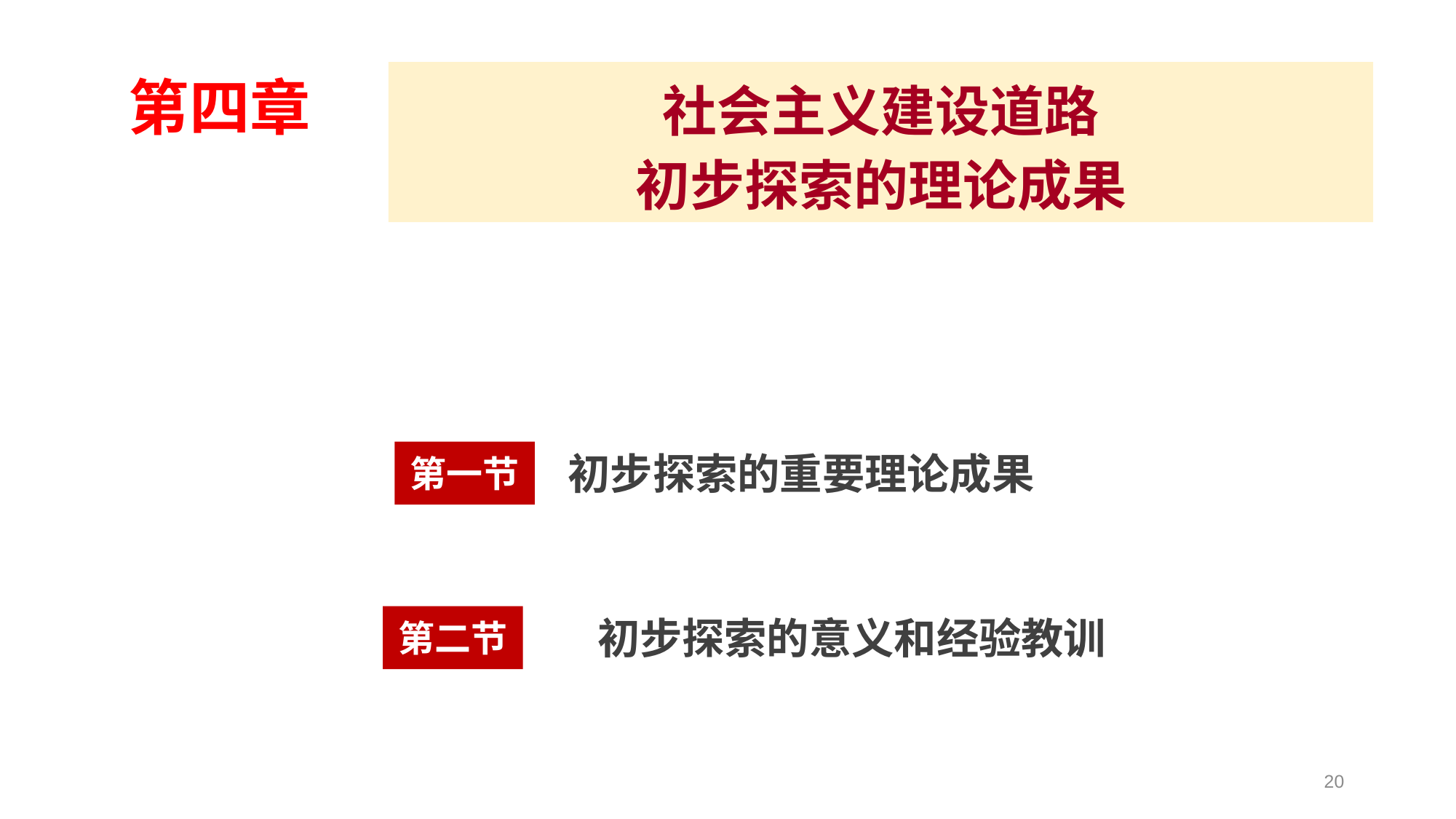

社会主义建设道路
初步探索的理论成果
第四章
第一节
初步探索的重要理论成果
第二节
初步探索的意义和经验教训

20